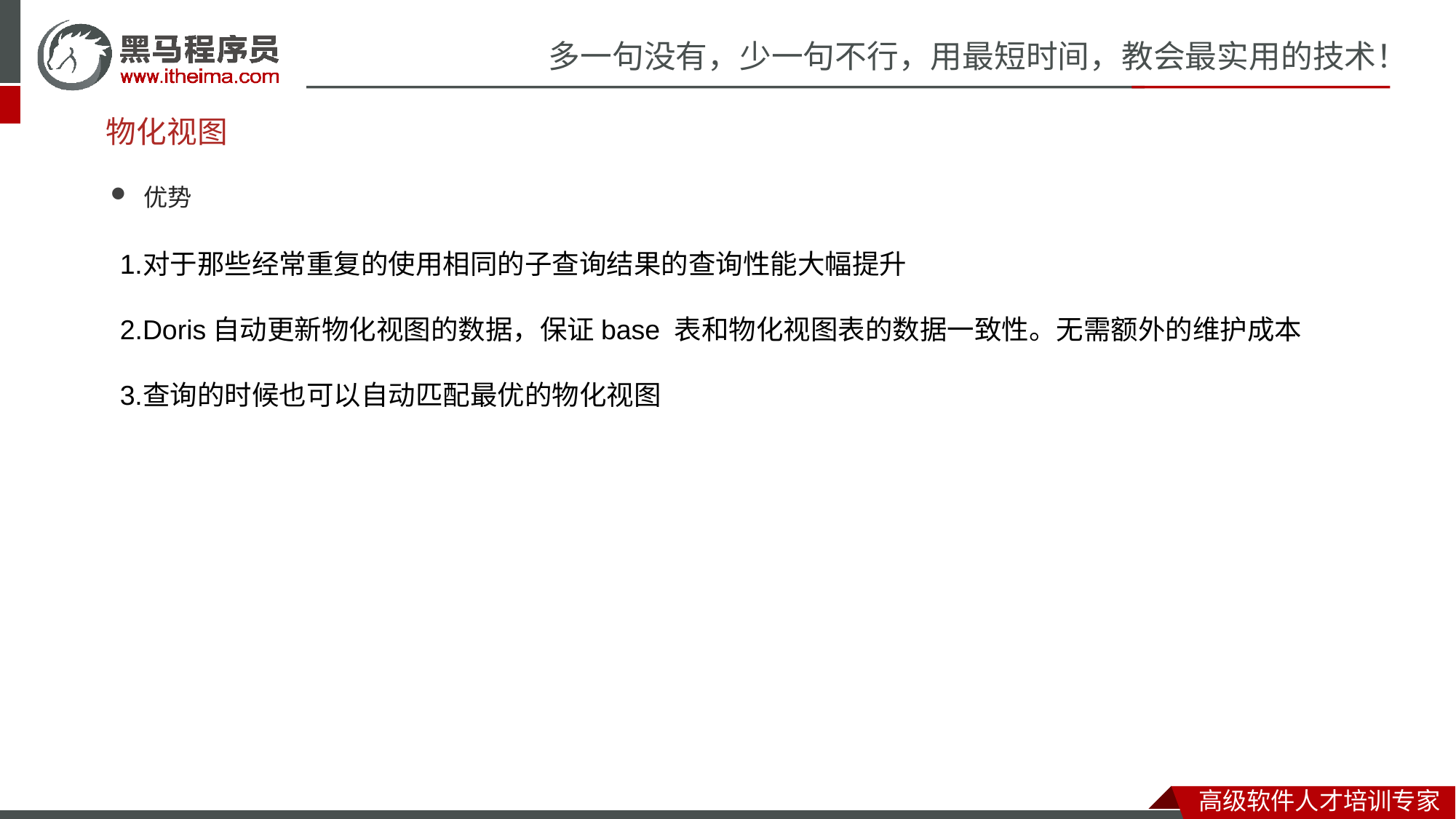

# 物化视图
优势

对于那些经常重复的使用相同的子查询结果的查询性能大幅提升

Doris自动更新物化视图的数据，保证base 表和物化视图表的数据一致性。无需额外的维护成本

查询的时候也可以自动匹配最优的物化视图